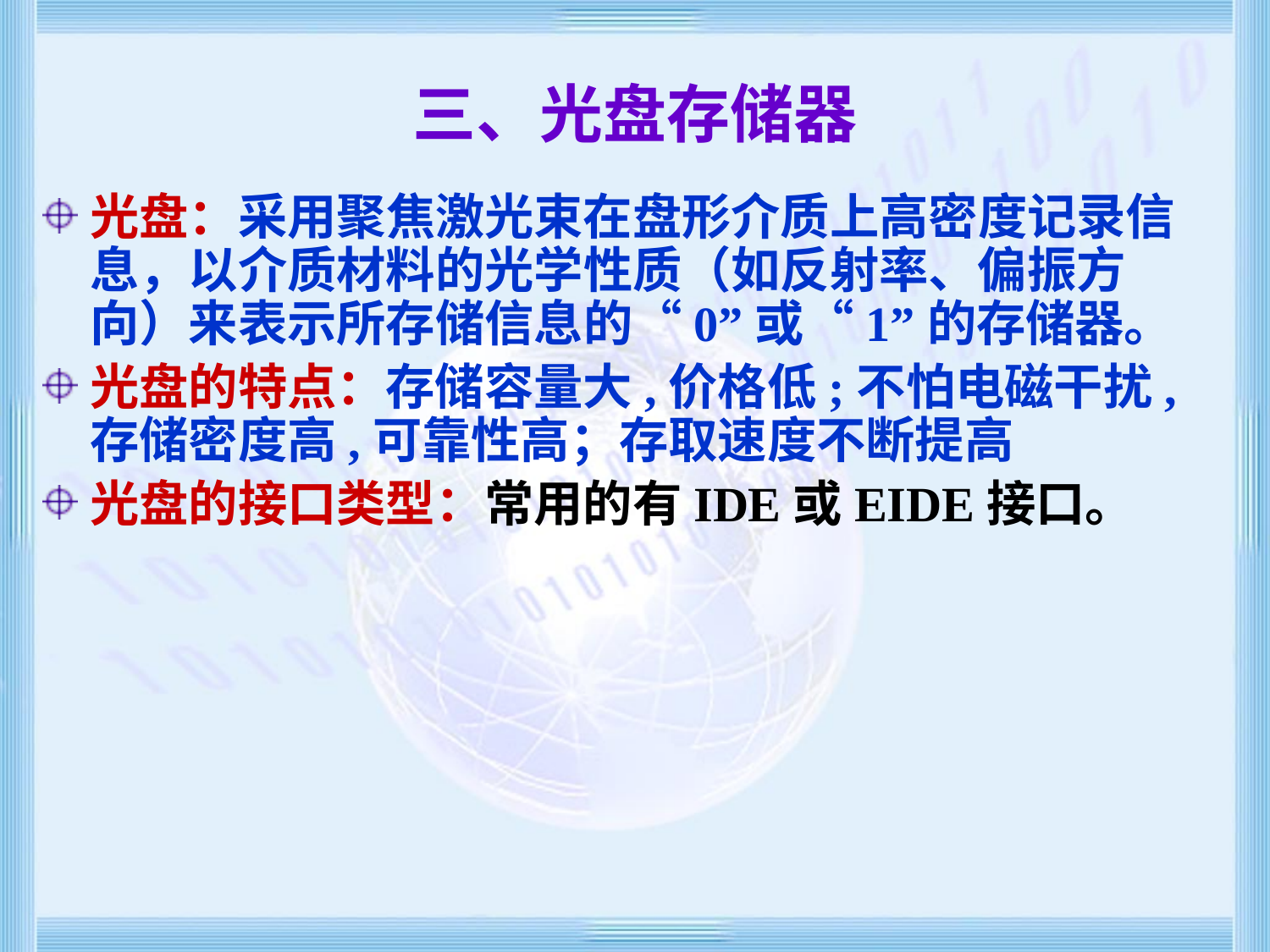

# 三、光盘存储器
光盘：采用聚焦激光束在盘形介质上高密度记录信息，以介质材料的光学性质（如反射率、偏振方向）来表示所存储信息的“0”或“1”的存储器。
光盘的特点：存储容量大,价格低;不怕电磁干扰,存储密度高,可靠性高；存取速度不断提高
光盘的接口类型：常用的有IDE或EIDE接口。
48